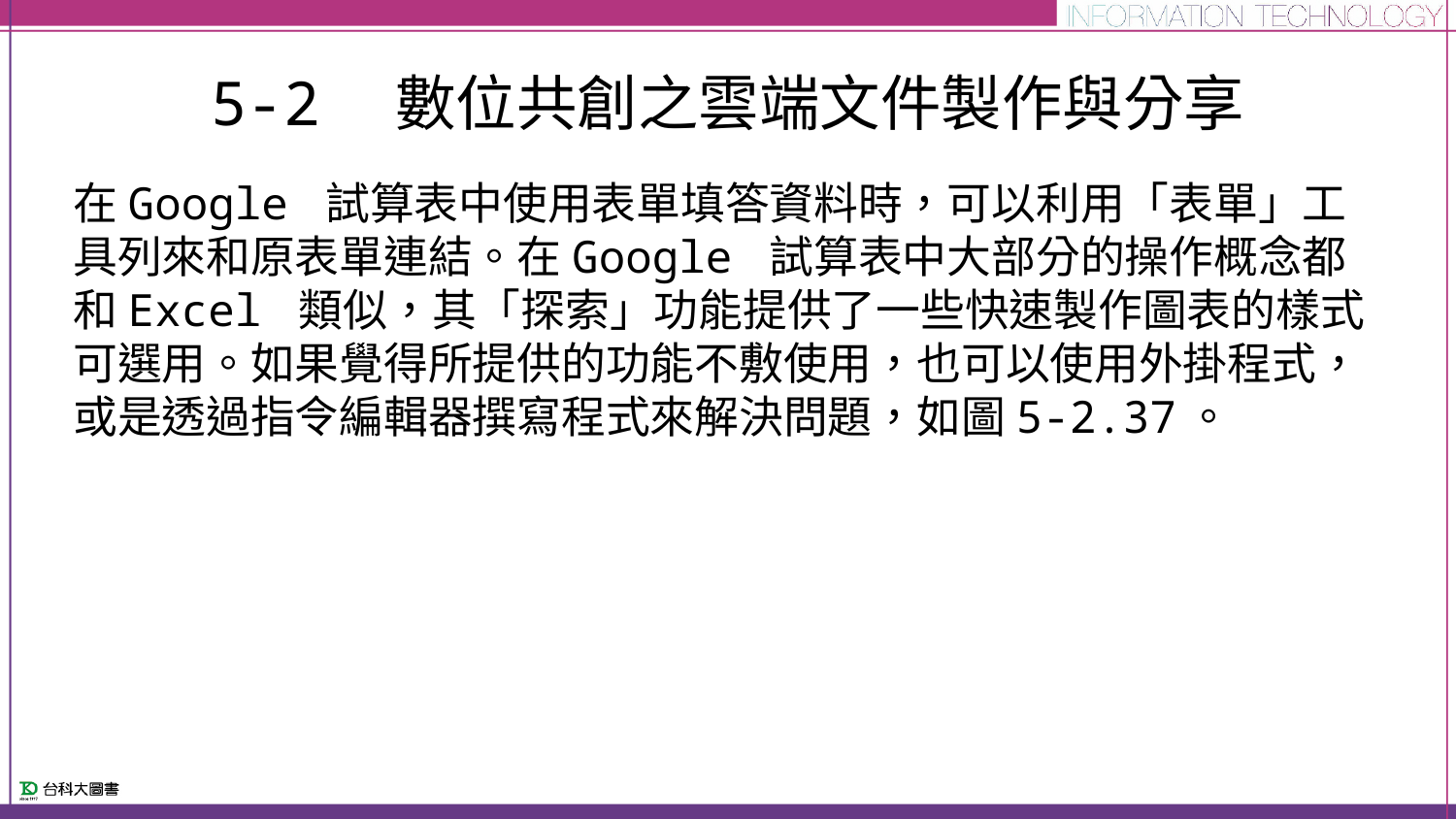

# 5-2　數位共創之雲端文件製作與分享
在Google 試算表中使用表單填答資料時，可以利用「表單」工具列來和原表單連結。在Google 試算表中大部分的操作概念都和Excel 類似，其「探索」功能提供了一些快速製作圖表的樣式可選用。如果覺得所提供的功能不敷使用，也可以使用外掛程式，或是透過指令編輯器撰寫程式來解決問題，如圖5-2.37。